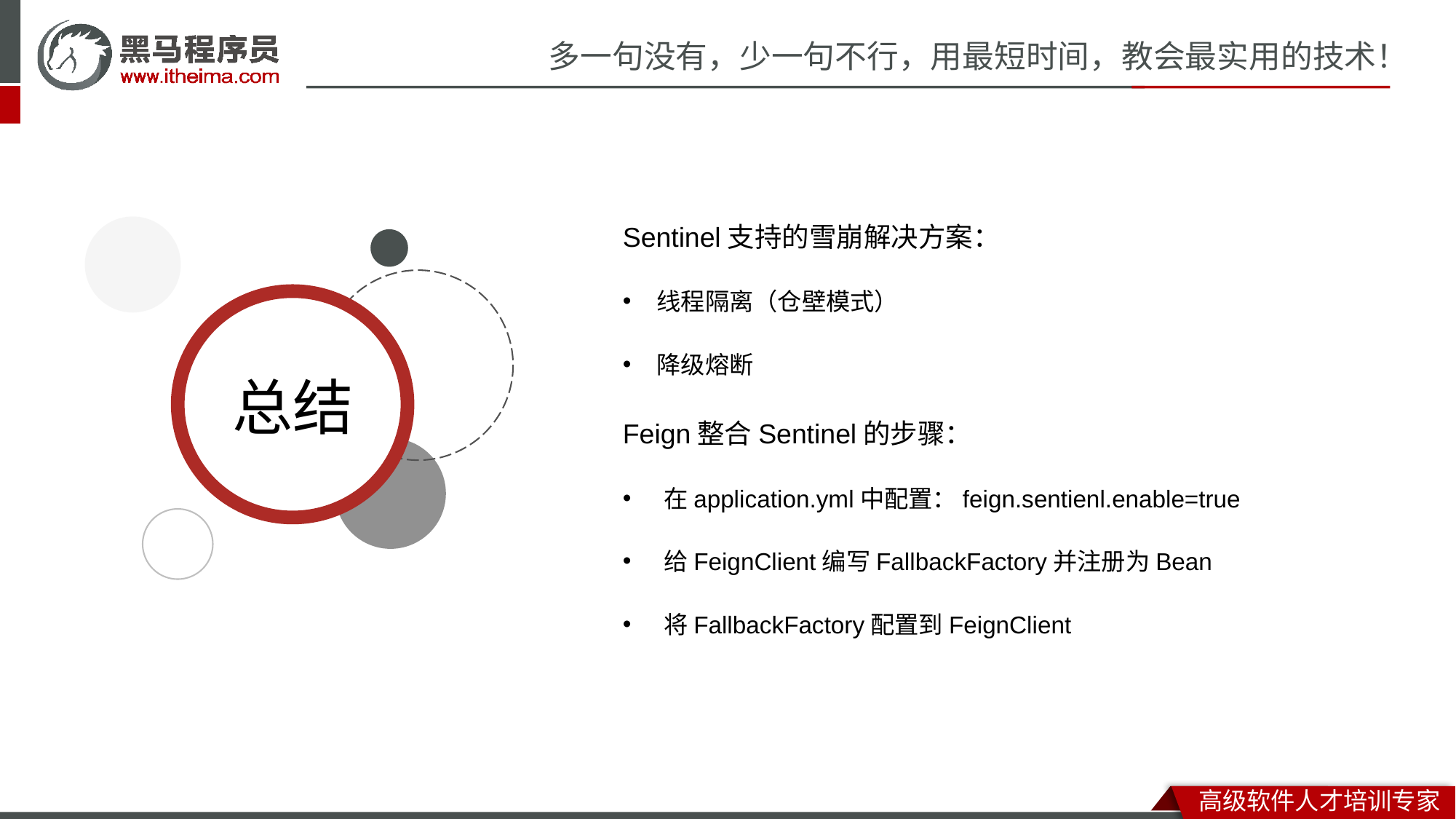

Sentinel支持的雪崩解决方案：
线程隔离（仓壁模式）
降级熔断
Feign整合Sentinel的步骤：
在application.yml中配置：feign.sentienl.enable=true
给FeignClient编写FallbackFactory并注册为Bean
将FallbackFactory配置到FeignClient